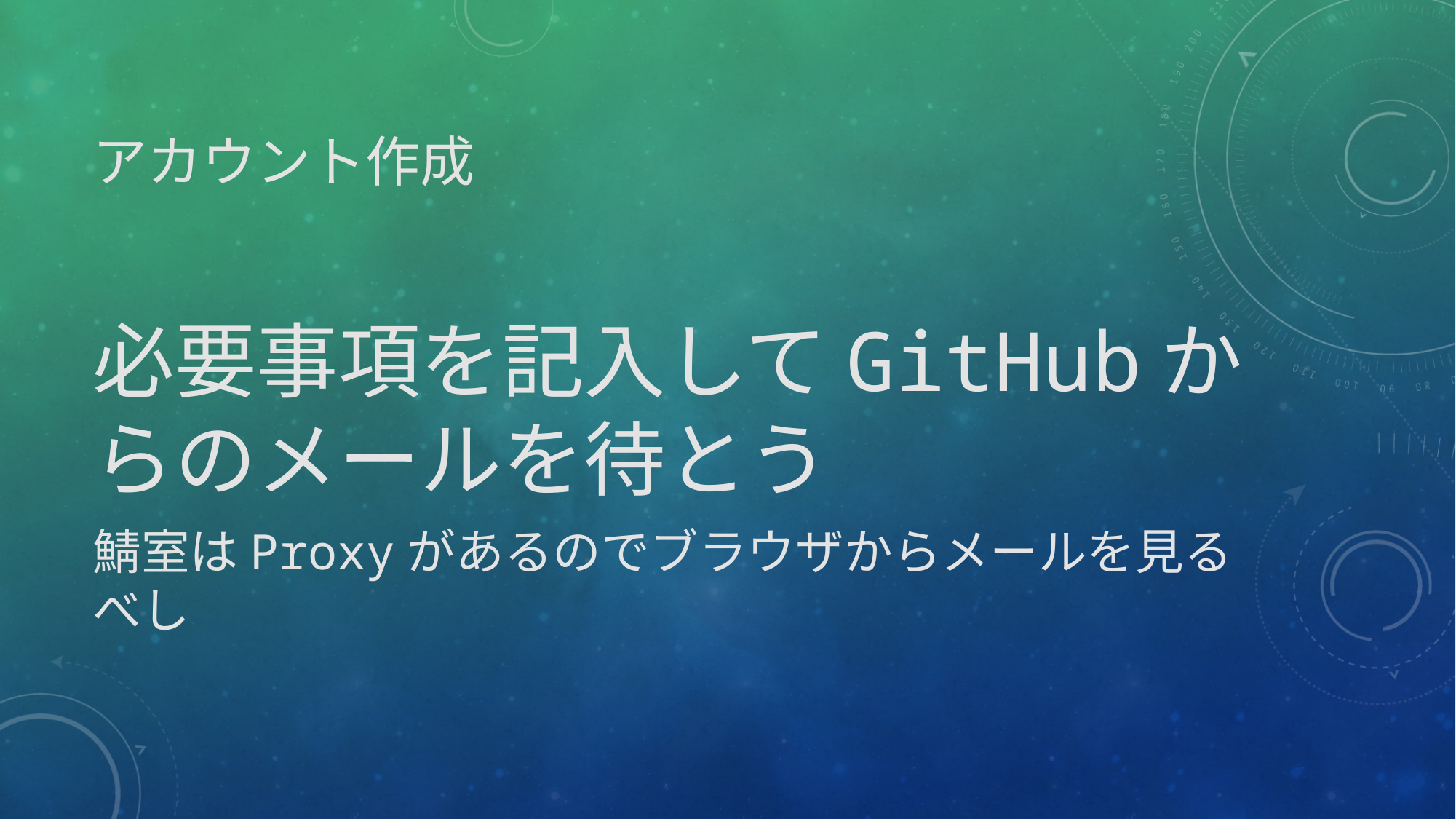

# アカウント作成
必要事項を記入してGitHubからのメールを待とう
鯖室はProxyがあるのでブラウザからメールを見るべし